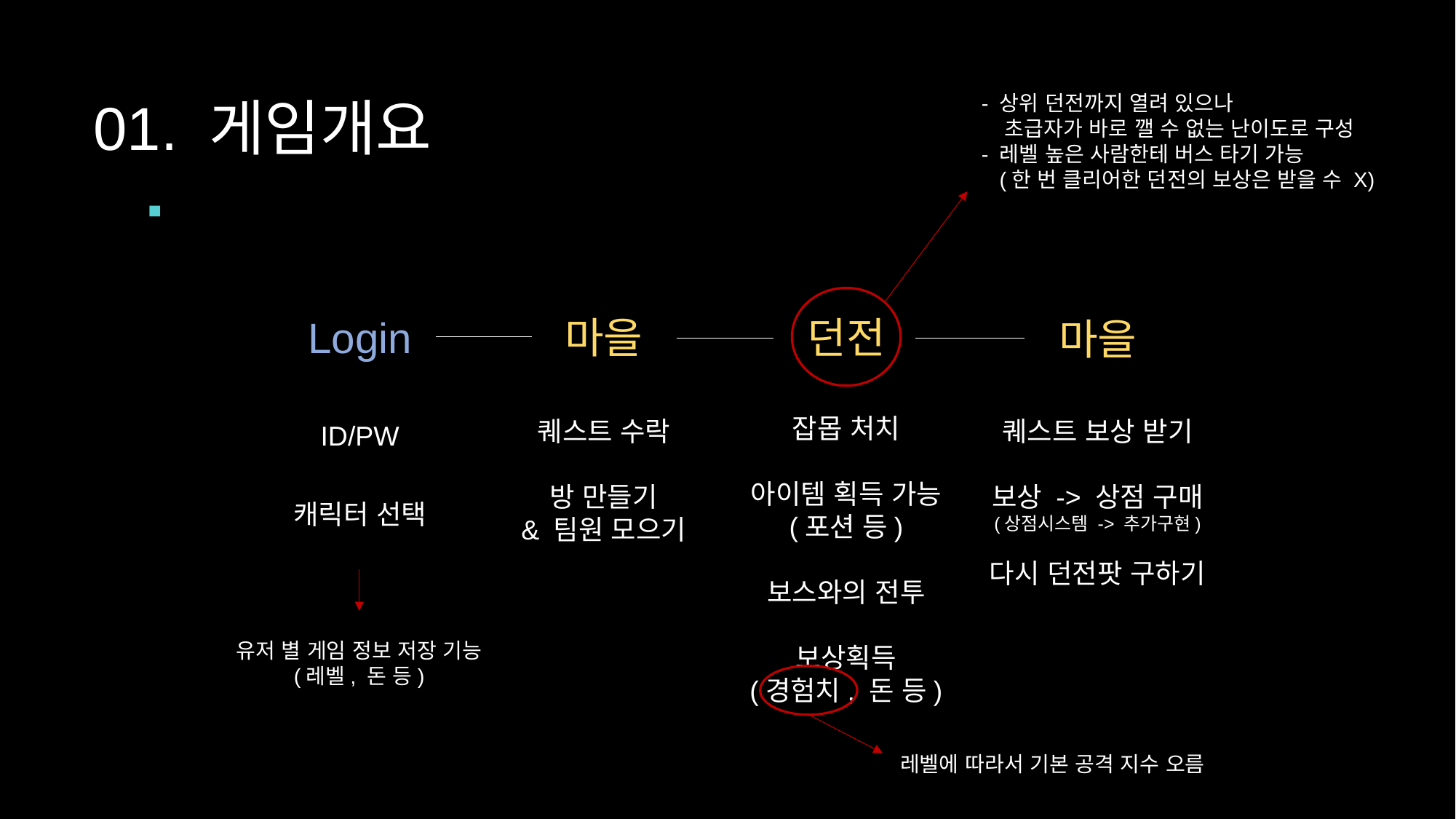

01. 게임개요
- 상위 던전까지 열려 있으나
   초급자가 바로 깰 수 없는 난이도로 구성
- 레벨 높은 사람한테 버스 타기 가능
   (한 번 클리어한 던전의 보상은 받을 수 X)
 전체적인 게임 흐름

Login
마을
던전
마을
잡몹 처치

아이템 획득 가능
(포션 등)

보스와의 전투

보상획득
(경험치, 돈 등)
퀘스트 수락

방 만들기
& 팀원 모으기
퀘스트 보상 받기

보상 -> 상점 구매
(상점시스템 -> 추가구현)

다시 던전팟 구하기

ID/PW
캐릭터 선택
유저 별 게임 정보 저장 기능
(레벨, 돈 등)

레벨에 따라서 기본 공격 지수 오름